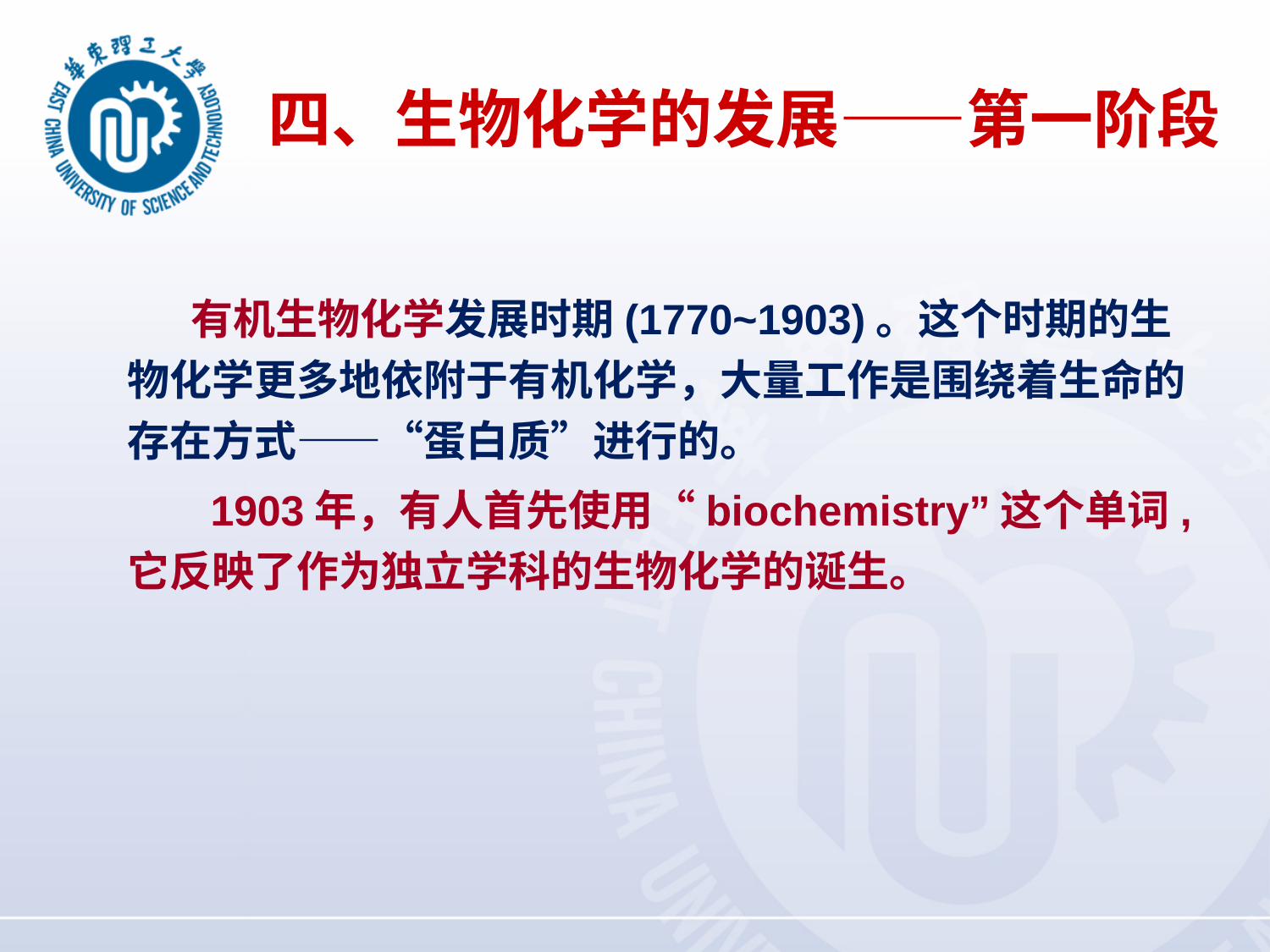

# 四、生物化学的发展——第一阶段
有机生物化学发展时期(1770~1903)。这个时期的生物化学更多地依附于有机化学，大量工作是围绕着生命的存在方式——“蛋白质”进行的。
       1903年，有人首先使用“biochemistry”这个单词,它反映了作为独立学科的生物化学的诞生。